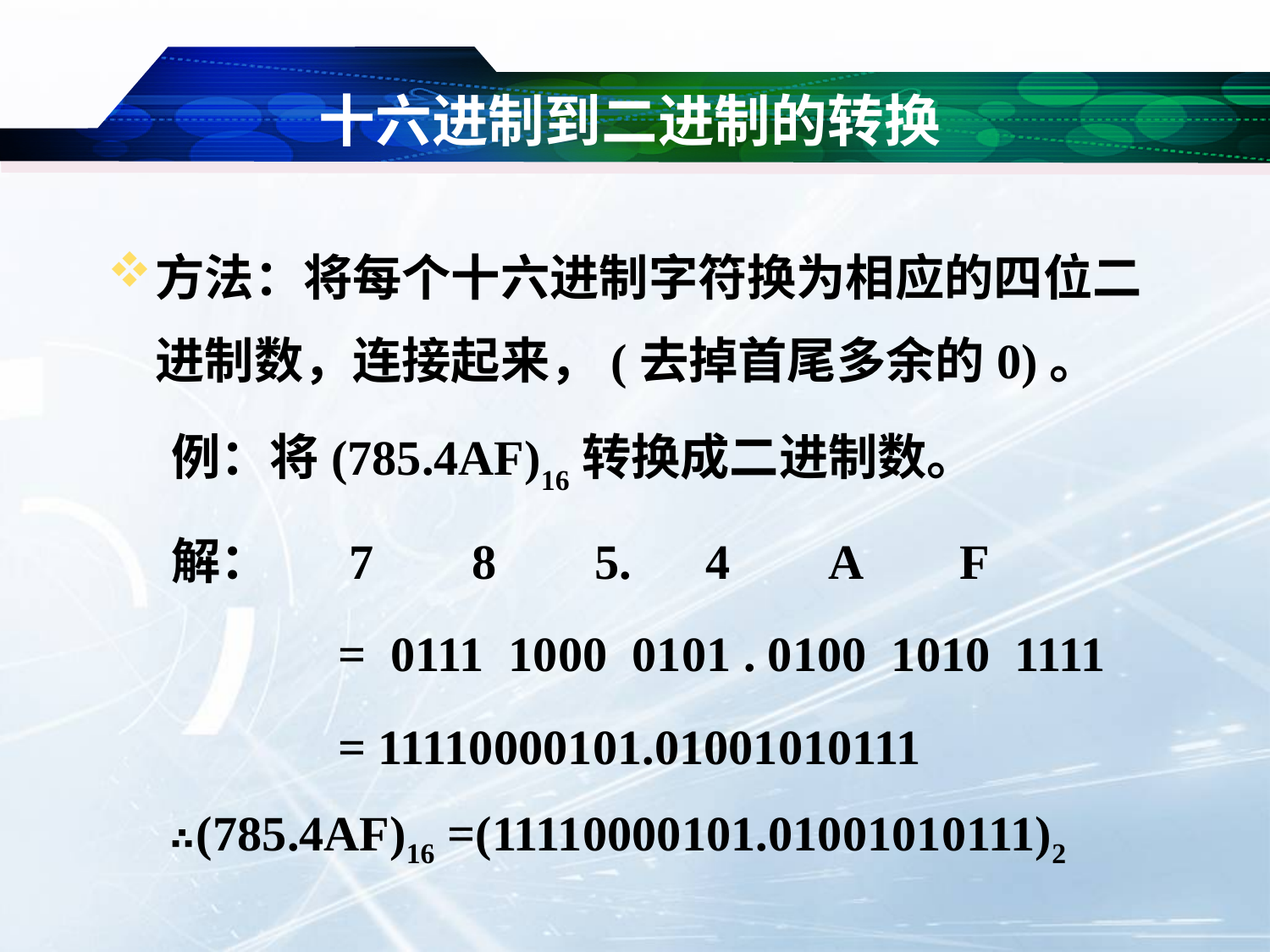

# 十六进制到二进制的转换
方法：将每个十六进制字符换为相应的四位二进制数，连接起来，(去掉首尾多余的0)。
例：将(785.4AF)16转换成二进制数。
解：      7        8        5.      4        A        F
		=  0111  1000  0101 . 0100  1010  1111
		= 11110000101.01001010111
     ∴(785.4AF)16 =(11110000101.01001010111)2